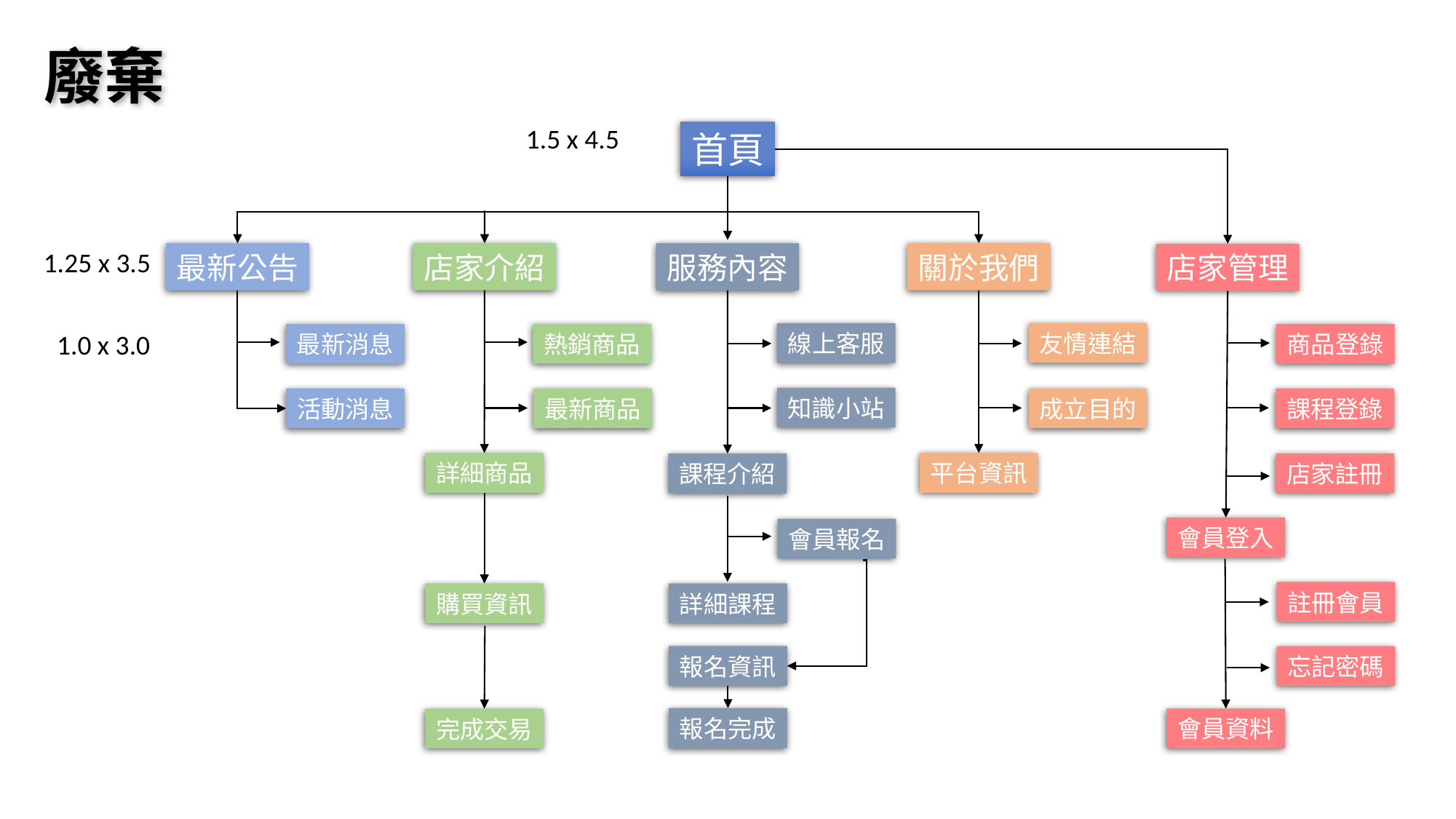

廢棄
1.5 x 4.5
首頁
1.25 x 3.5
最新公告
服務內容
關於我們
店家管理
店家介紹
友情連結
線上客服
1.0 x 3.0
最新消息
熱銷商品
商品登錄
知識小站
活動消息
最新商品
成立目的
課程登錄
詳細商品
平台資訊
店家註冊
課程介紹
會員登入
會員報名
註冊會員
購買資訊
詳細課程
報名資訊
忘記密碼
報名完成
會員資料
完成交易